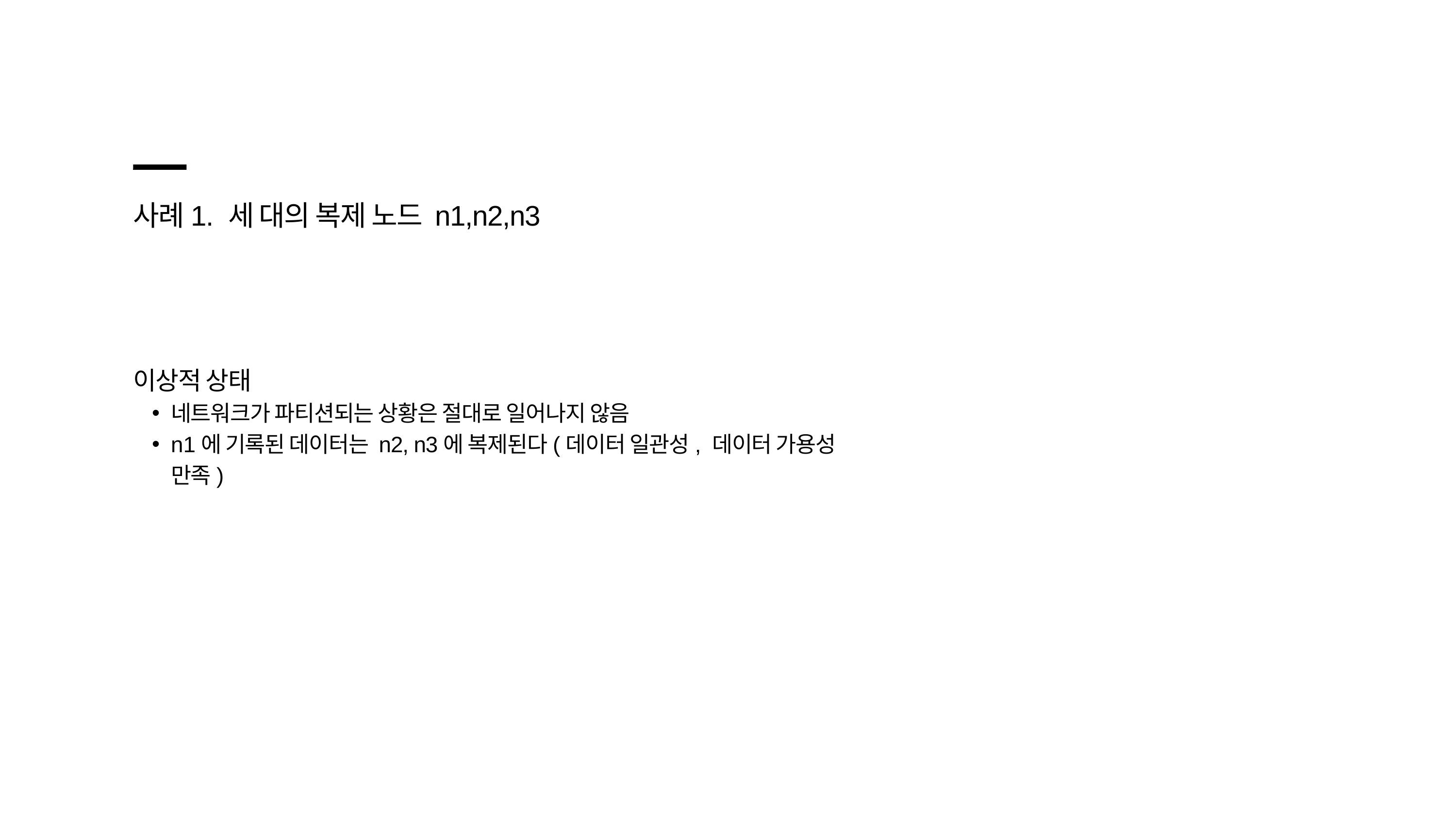

사례1. 세 대의 복제 노드 n1,n2,n3
이상적 상태
네트워크가 파티션되는 상황은 절대로 일어나지 않음
n1에 기록된 데이터는 n2, n3에 복제된다(데이터 일관성, 데이터 가용성 만족)